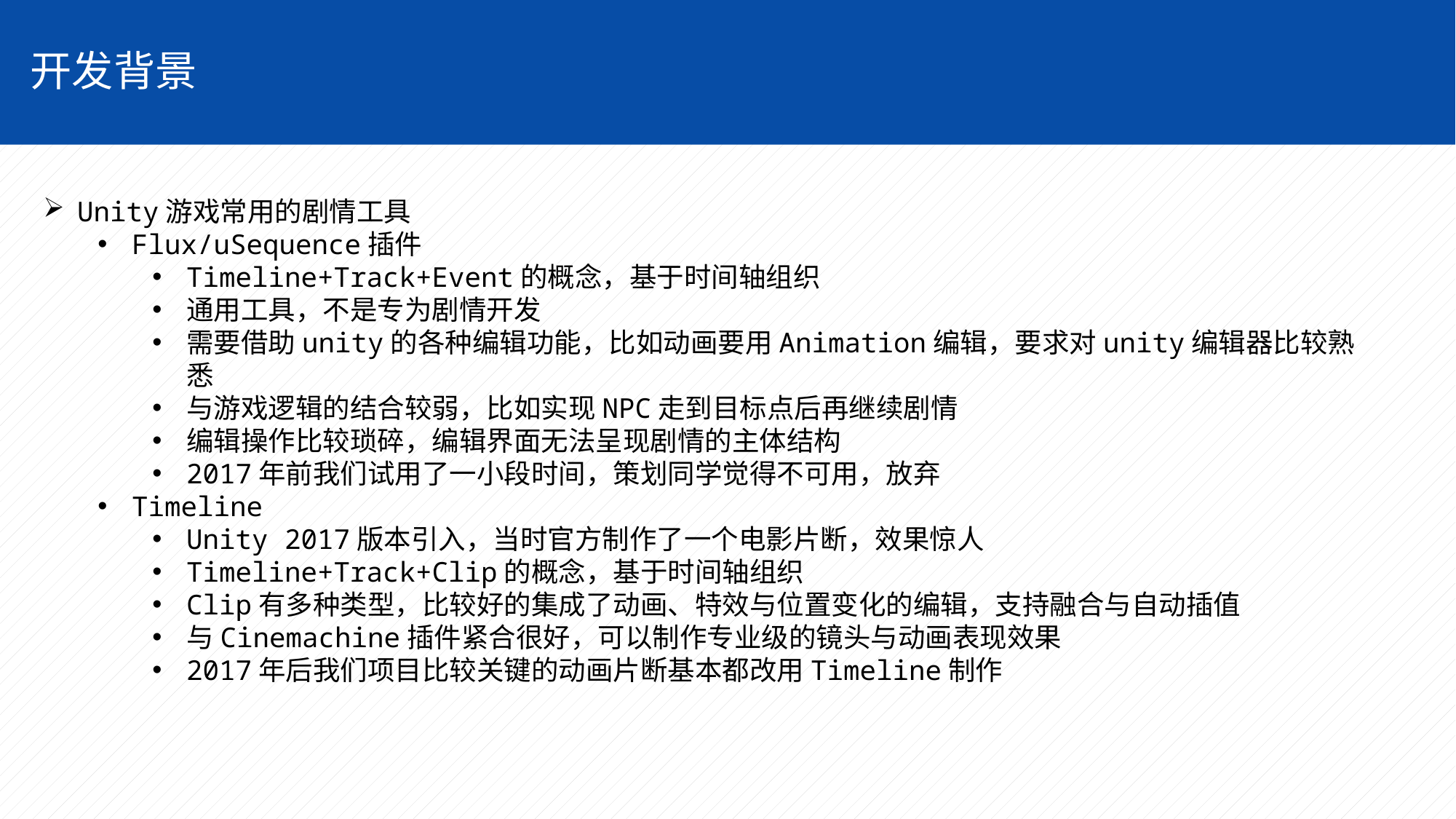

开发背景
Unity游戏常用的剧情工具
Flux/uSequence插件
Timeline+Track+Event的概念，基于时间轴组织
通用工具，不是专为剧情开发
需要借助unity的各种编辑功能，比如动画要用Animation编辑，要求对unity编辑器比较熟悉
与游戏逻辑的结合较弱，比如实现NPC走到目标点后再继续剧情
编辑操作比较琐碎，编辑界面无法呈现剧情的主体结构
2017年前我们试用了一小段时间，策划同学觉得不可用，放弃
Timeline
Unity 2017版本引入，当时官方制作了一个电影片断，效果惊人
Timeline+Track+Clip的概念，基于时间轴组织
Clip有多种类型，比较好的集成了动画、特效与位置变化的编辑，支持融合与自动插值
与Cinemachine插件紧合很好，可以制作专业级的镜头与动画表现效果
2017年后我们项目比较关键的动画片断基本都改用Timeline制作